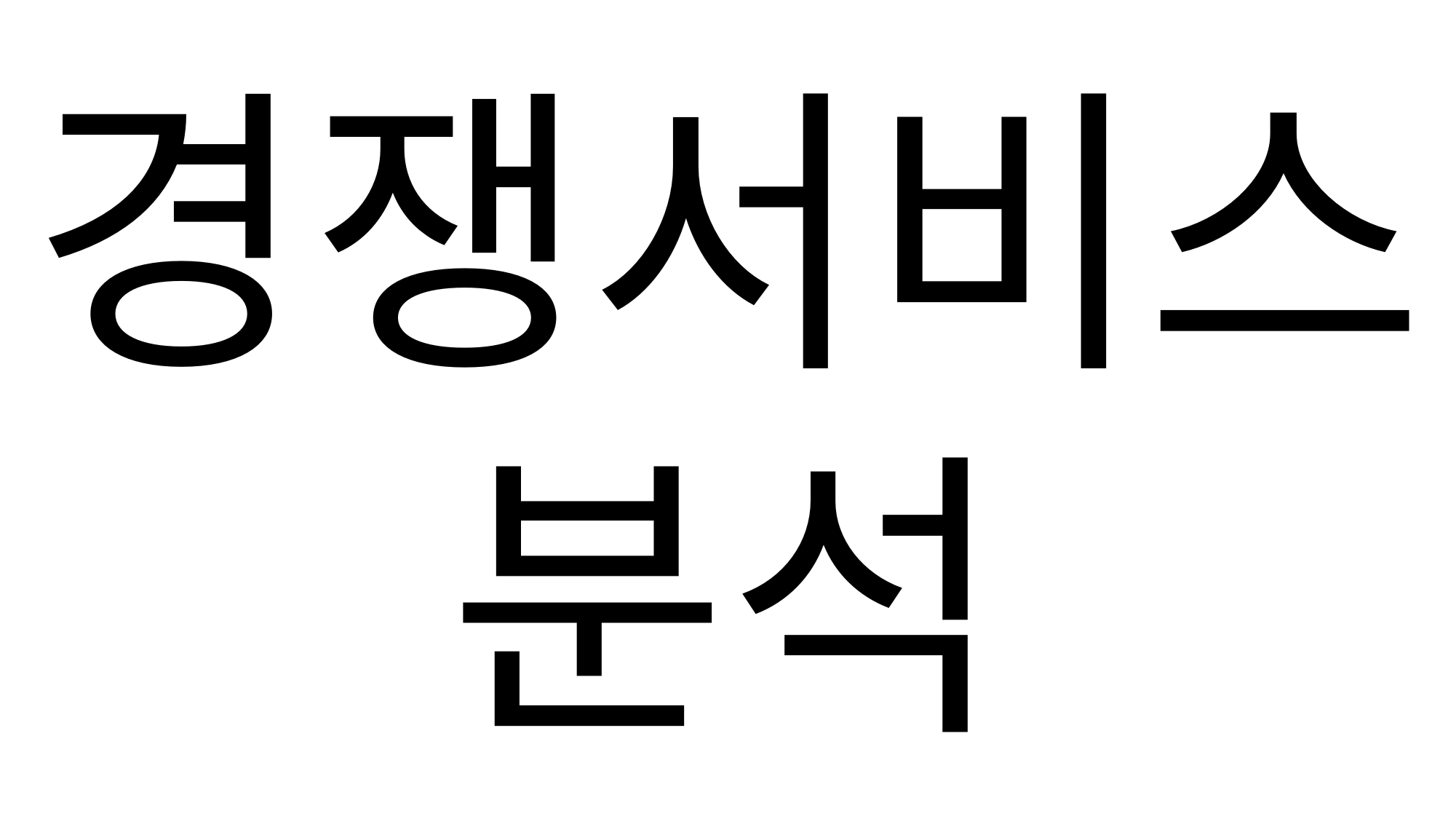

경쟁서비스 분석
이제거의 막바지 우리가 구현할 게임을 가지고 다른것과 비교해봐서 현제시장은 어떤지 이앱으로 뭐가더 좋아질지 설명